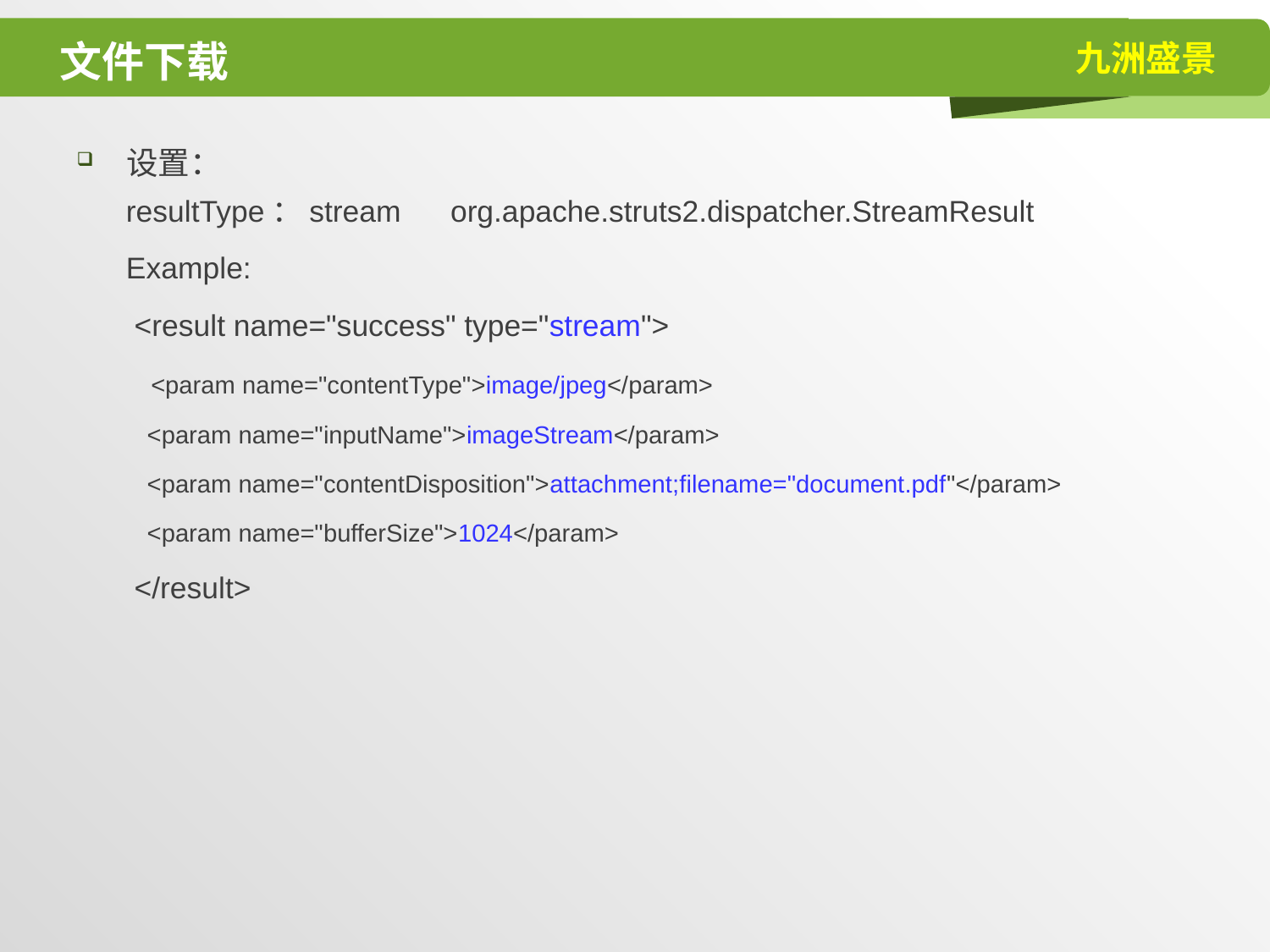

# 文件下载
设置：
resultType：stream      org.apache.struts2.dispatcher.StreamResult
Example:
 <result name="success" type="stream">
   <param name="contentType">image/jpeg</param>
   <param name="inputName">imageStream</param>
   <param name="contentDisposition">attachment;filename="document.pdf"</param>
   <param name="bufferSize">1024</param>
 </result>